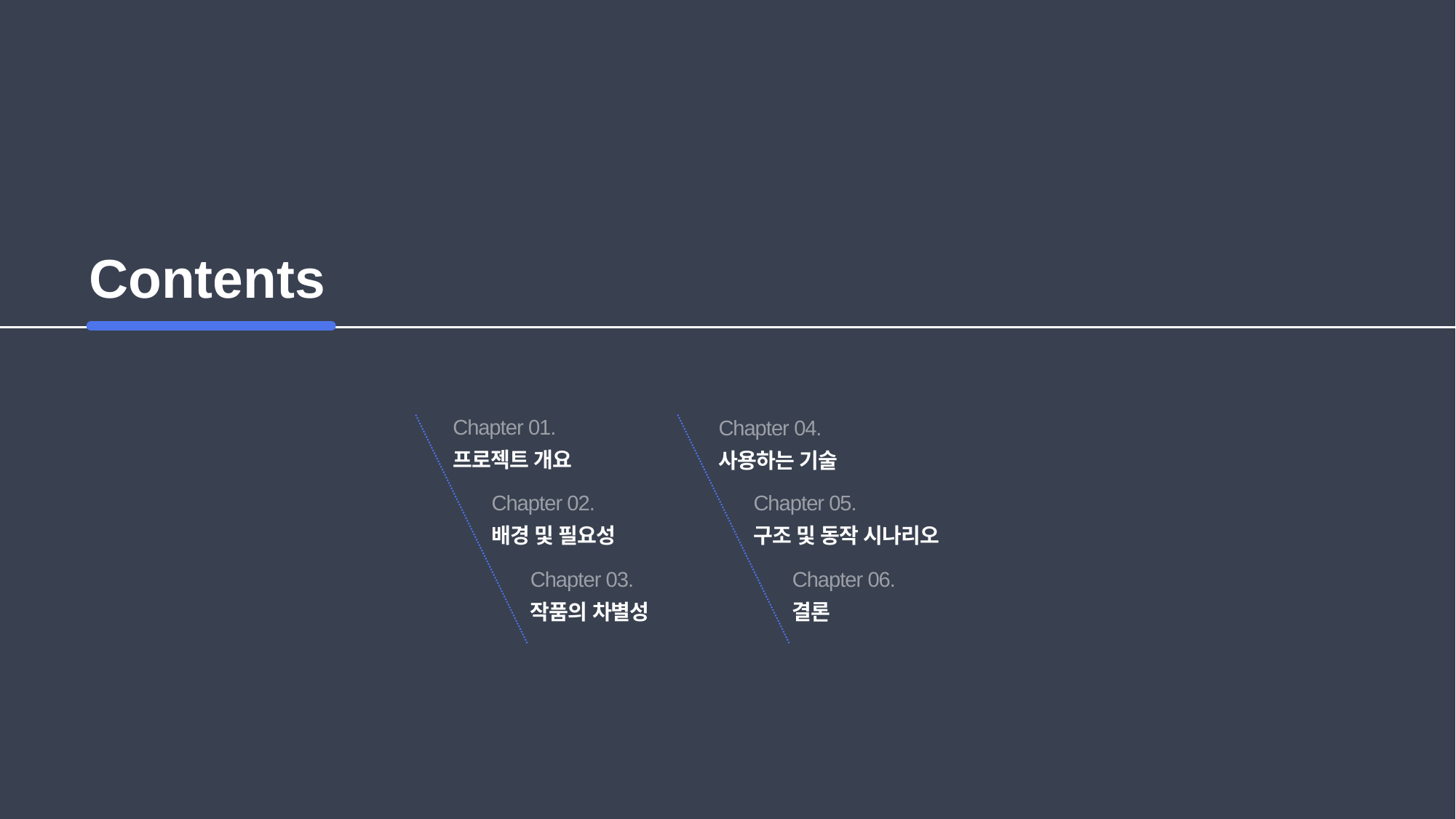

Contents
Chapter 01.
프로젝트 개요
Chapter 04.
사용하는 기술
Chapter 02.
배경 및 필요성
Chapter 05.
구조 및 동작 시나리오
Chapter 03.
작품의 차별성
Chapter 06.
결론